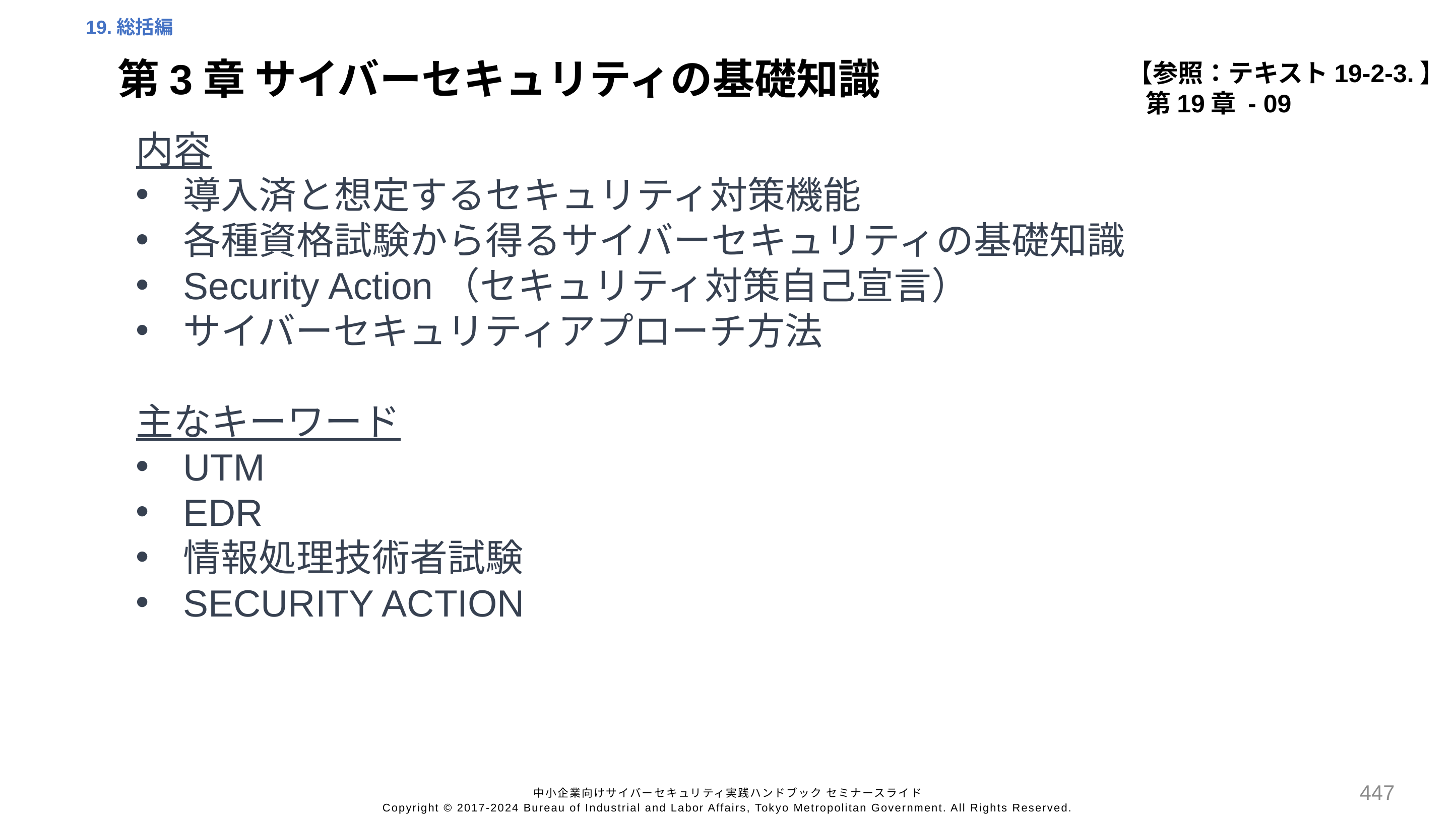

19.総括編
【参照：テキスト19-2-3.】
第19章 - 09
第3章 サイバーセキュリティの基礎知識
内容
導入済と想定するセキュリティ対策機能
各種資格試験から得るサイバーセキュリティの基礎知識
Security Action（セキュリティ対策自己宣言）
サイバーセキュリティアプローチ方法

主なキーワード
UTM
EDR
情報処理技術者試験
SECURITY ACTION
447